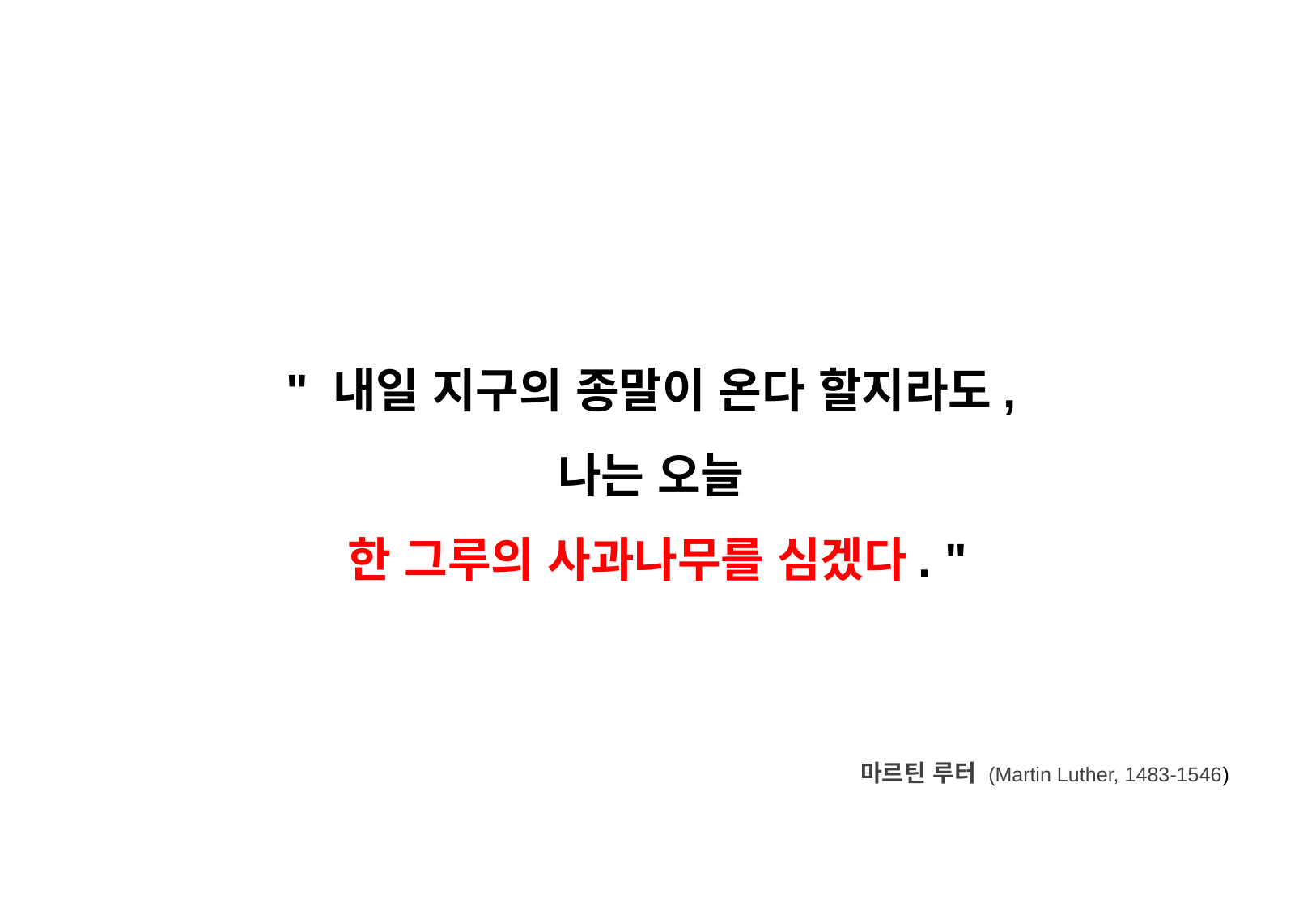

" 내일 지구의 종말이 온다 할지라도,
나는 오늘
한 그루의 사과나무를 심겠다. "
 마르틴 루터 (Martin Luther, 1483-1546)